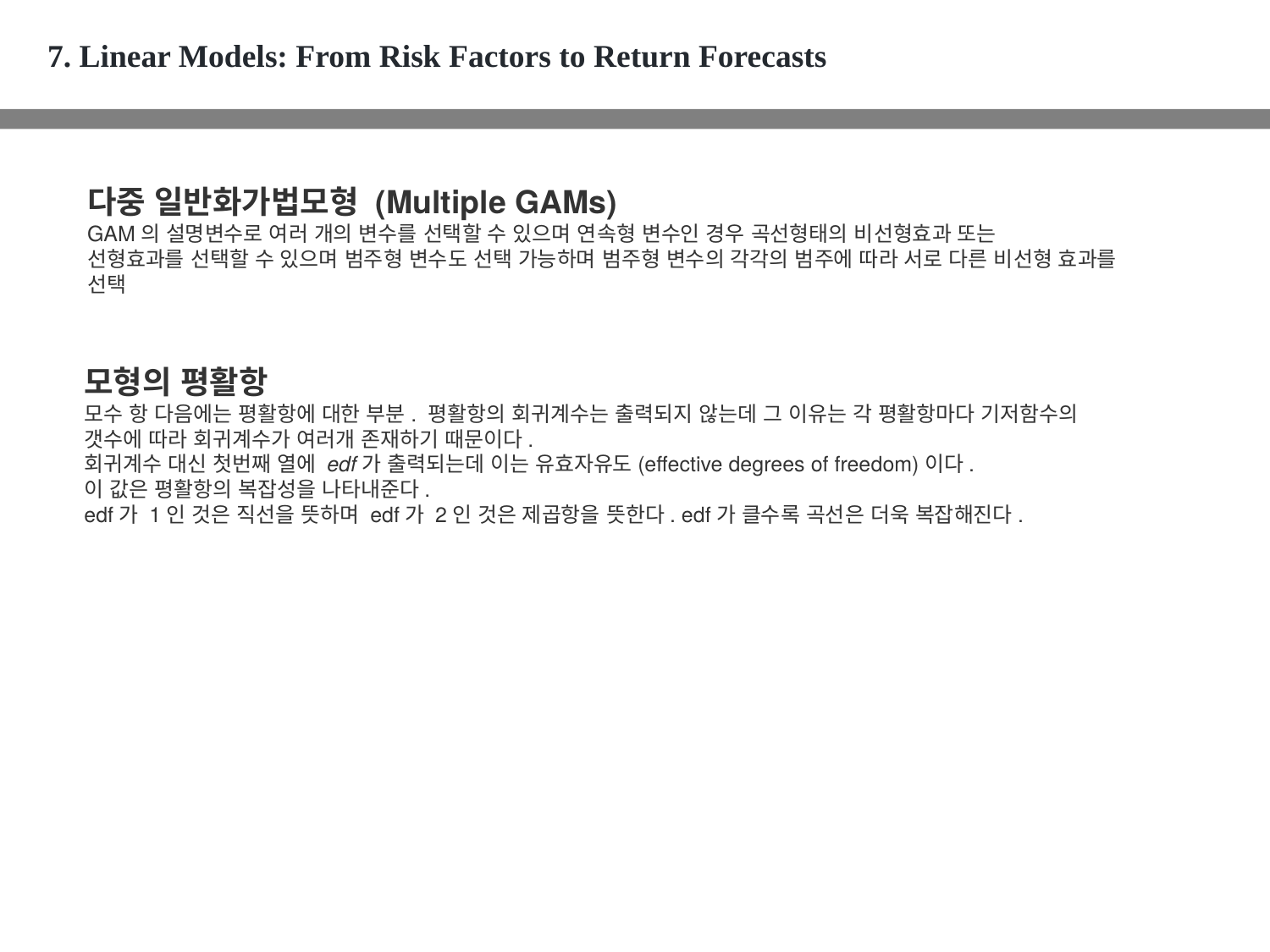

7. Linear Models: From Risk Factors to Return Forecasts

다중 일반화가법모형 (Multiple GAMs)
GAM의 설명변수로 여러 개의 변수를 선택할 수 있으며 연속형 변수인 경우 곡선형태의 비선형효과 또는
선형효과를 선택할 수 있으며 범주형 변수도 선택 가능하며 범주형 변수의 각각의 범주에 따라 서로 다른 비선형 효과를 선택
모형의 평활항
모수 항 다음에는 평활항에 대한 부분. 평활항의 회귀계수는 출력되지 않는데 그 이유는 각 평활항마다 기저함수의 갯수에 따라 회귀계수가 여러개 존재하기 때문이다.
회귀계수 대신 첫번째 열에 edf가 출력되는데 이는 유효자유도(effective degrees of freedom)이다.
이 값은 평활항의 복잡성을 나타내준다.
edf가 1인 것은 직선을 뜻하며 edf가 2인 것은 제곱항을 뜻한다. edf가 클수록 곡선은 더욱 복잡해진다.